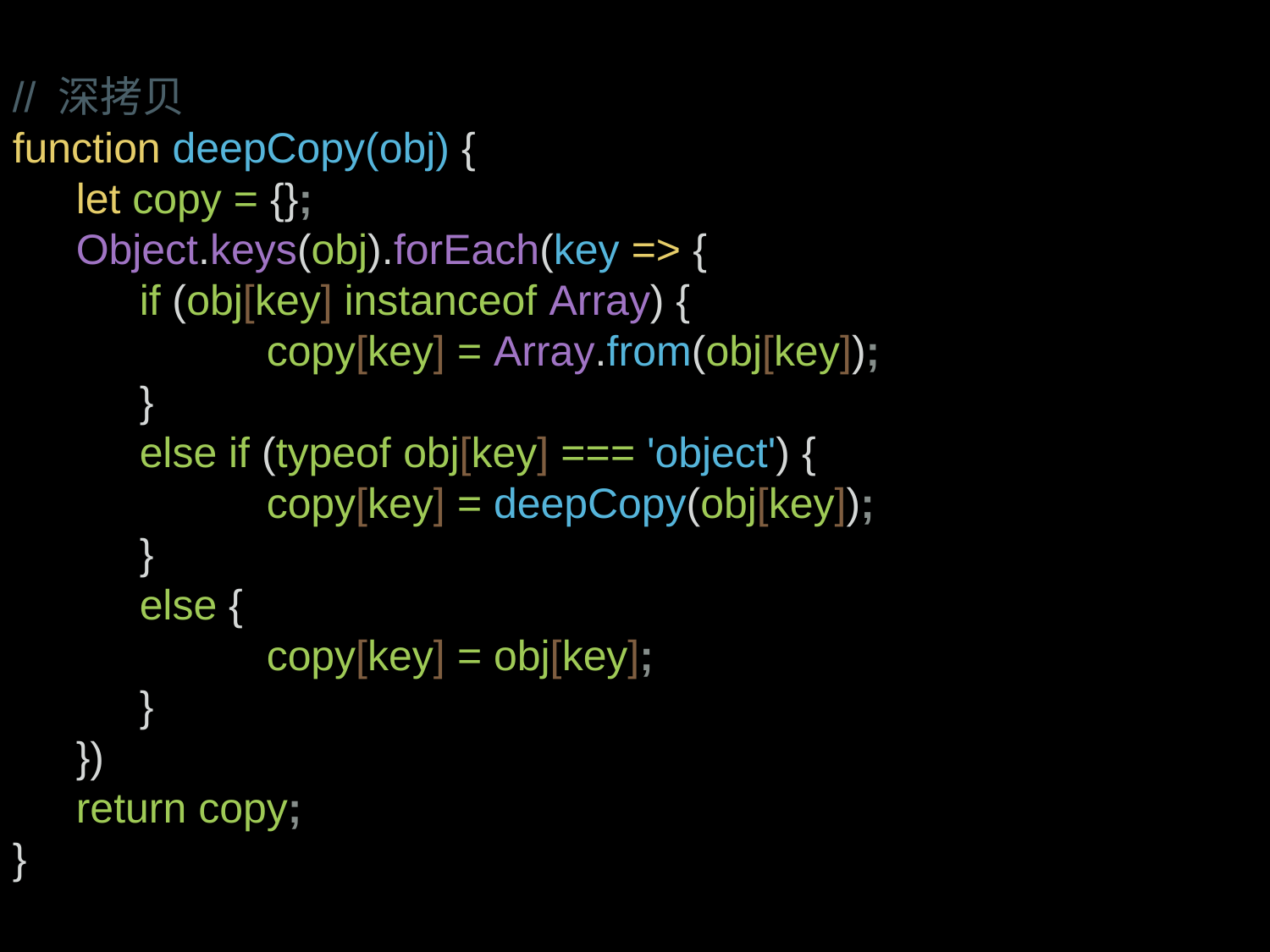

// 深拷贝
function deepCopy(obj) {
let copy = {};
Object.keys(obj).forEach(key => {
if (obj[key] instanceof Array) {
	copy[key] = Array.from(obj[key]);
}
else if (typeof obj[key] === 'object') {
	copy[key] = deepCopy(obj[key]);
}
else {
	copy[key] = obj[key];
}
})
return copy;
}
# 如何复制一个 JS 对象？